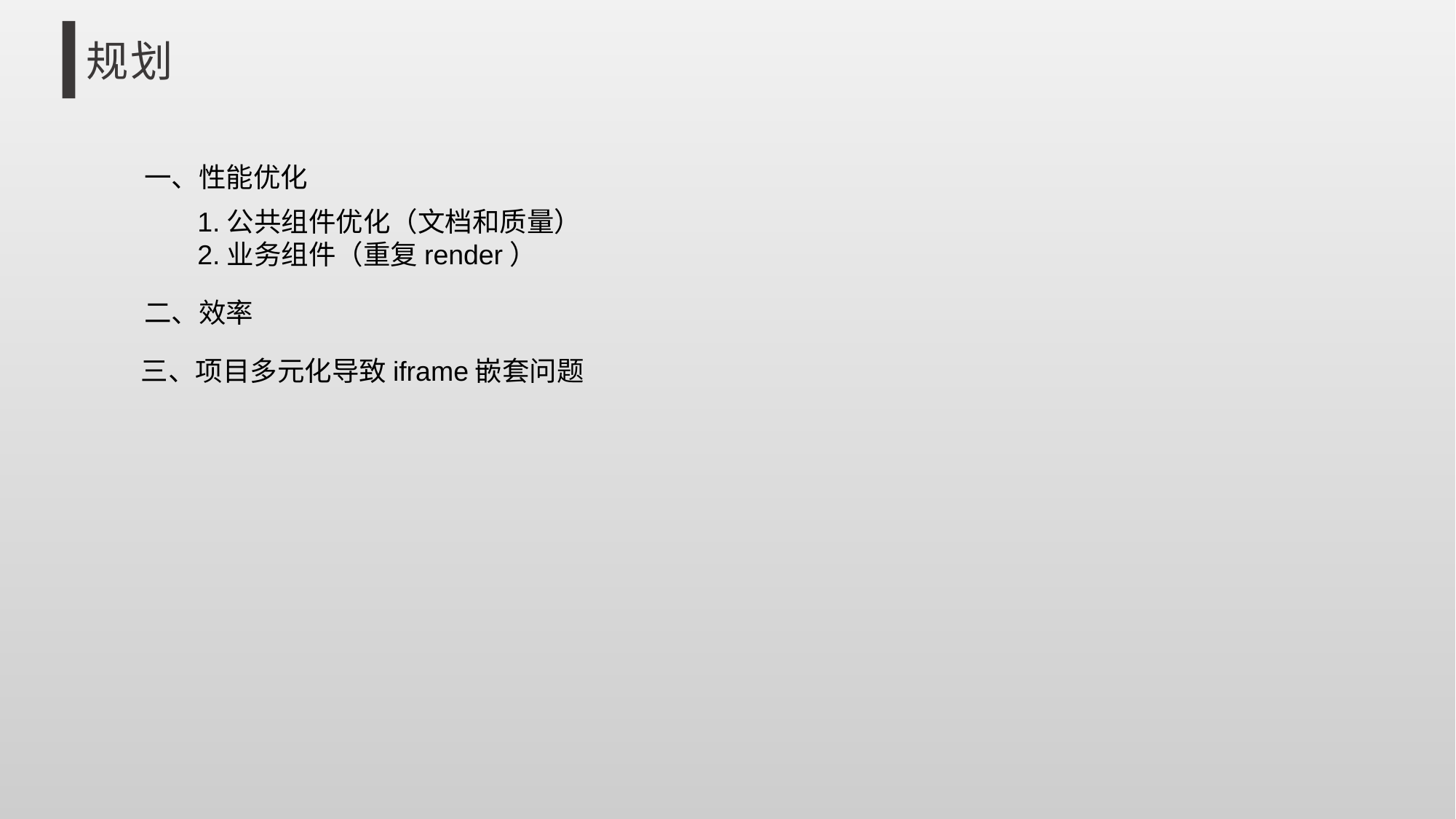

规划
一、性能优化
1.公共组件优化（文档和质量）
2.业务组件（重复render）
二、效率
三、项目多元化导致iframe嵌套问题